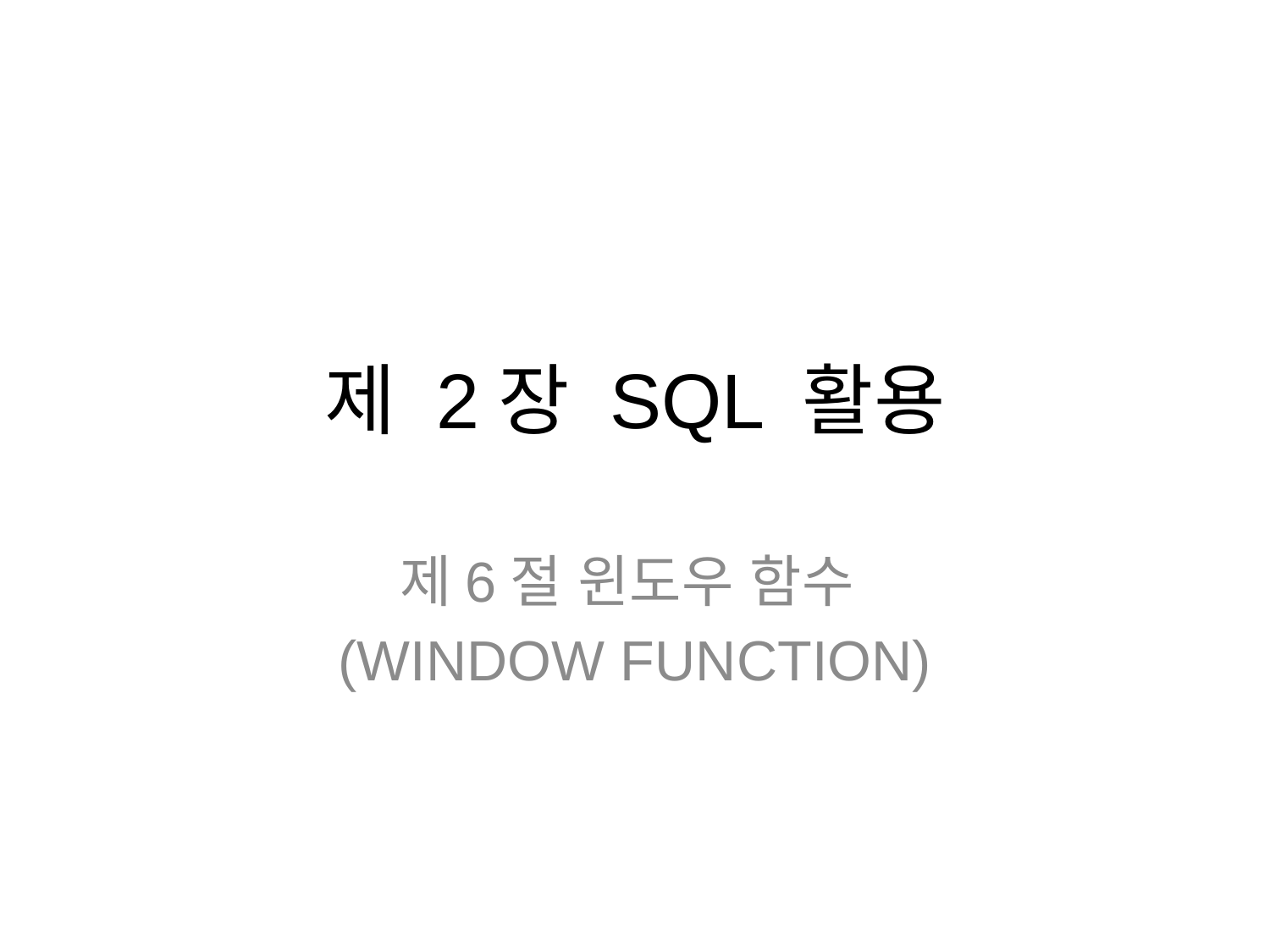

# 제 2장 SQL 활용
제6절 윈도우 함수
(WINDOW FUNCTION)